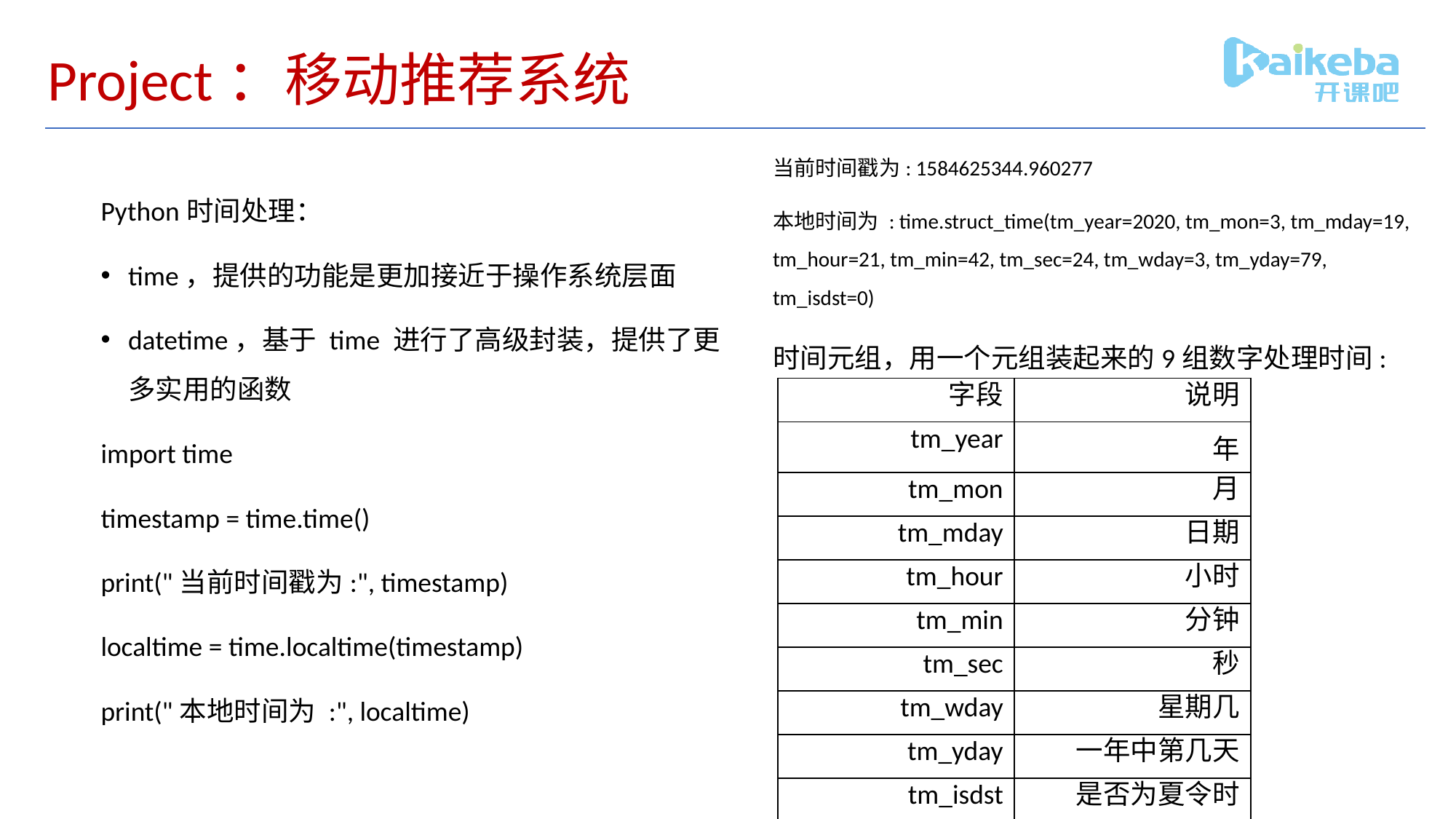

# Project：移动推荐系统
当前时间戳为: 1584625344.960277
本地时间为 : time.struct_time(tm_year=2020, tm_mon=3, tm_mday=19, tm_hour=21, tm_min=42, tm_sec=24, tm_wday=3, tm_yday=79, tm_isdst=0)
时间元组，用一个元组装起来的9组数字处理时间:

Python时间处理：
time，提供的功能是更加接近于操作系统层面
datetime，基于 time 进行了高级封装，提供了更多实用的函数
import time
timestamp = time.time()
print("当前时间戳为:", timestamp)
localtime = time.localtime(timestamp)
print("本地时间为 :", localtime)

| 字段 | 说明 |
| --- | --- |
| tm\_year | 年 |
| tm\_mon | 月 |
| tm\_mday | 日期 |
| tm\_hour | 小时 |
| tm\_min | 分钟 |
| tm\_sec | 秒 |
| tm\_wday | 星期几 |
| tm\_yday | 一年中第几天 |
| tm\_isdst | 是否为夏令时 |